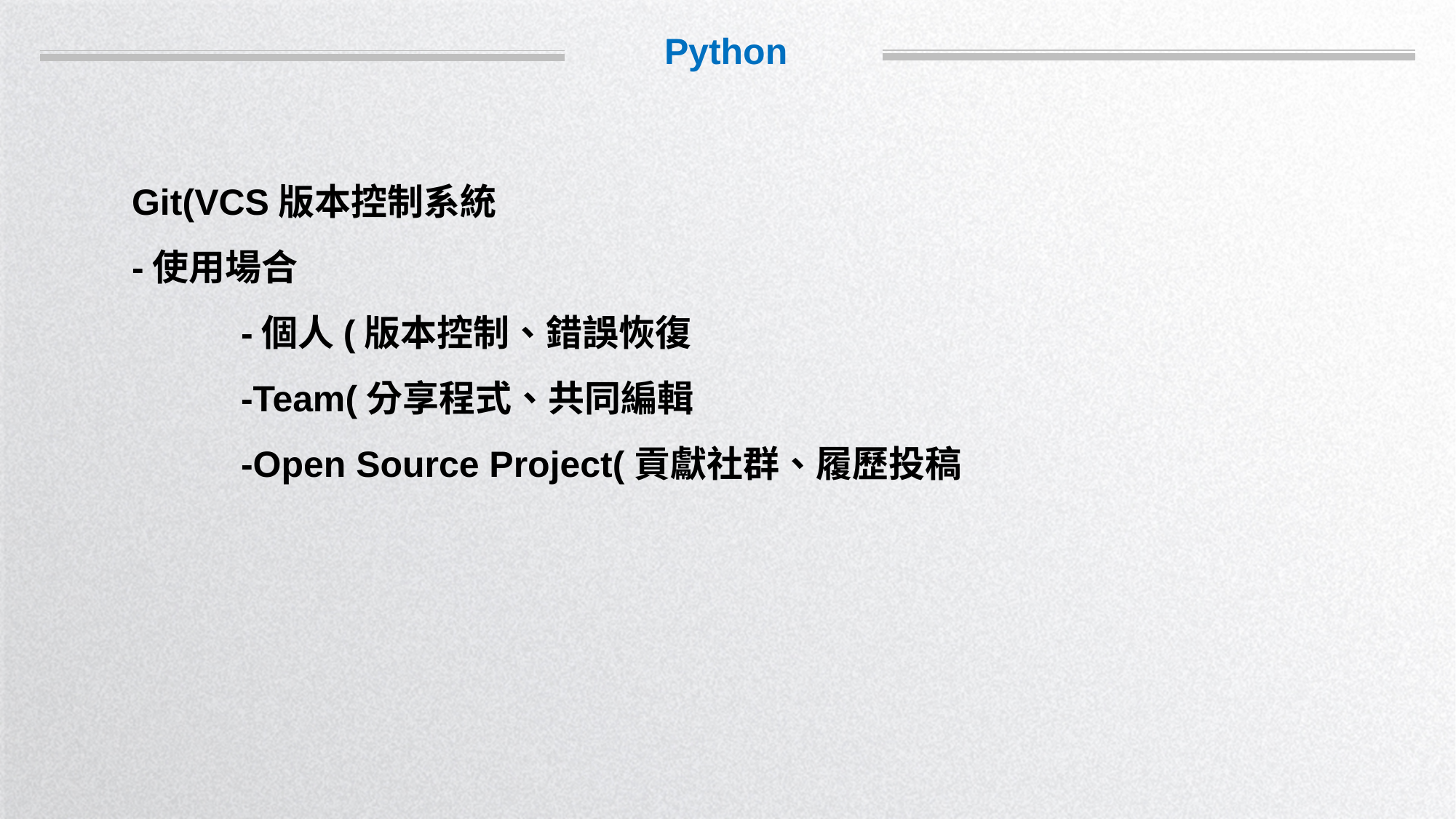

Python
Git(VCS版本控制系統
-使用場合
	-個人(版本控制、錯誤恢復
	-Team(分享程式、共同編輯
	-Open Source Project(貢獻社群、履歷投稿